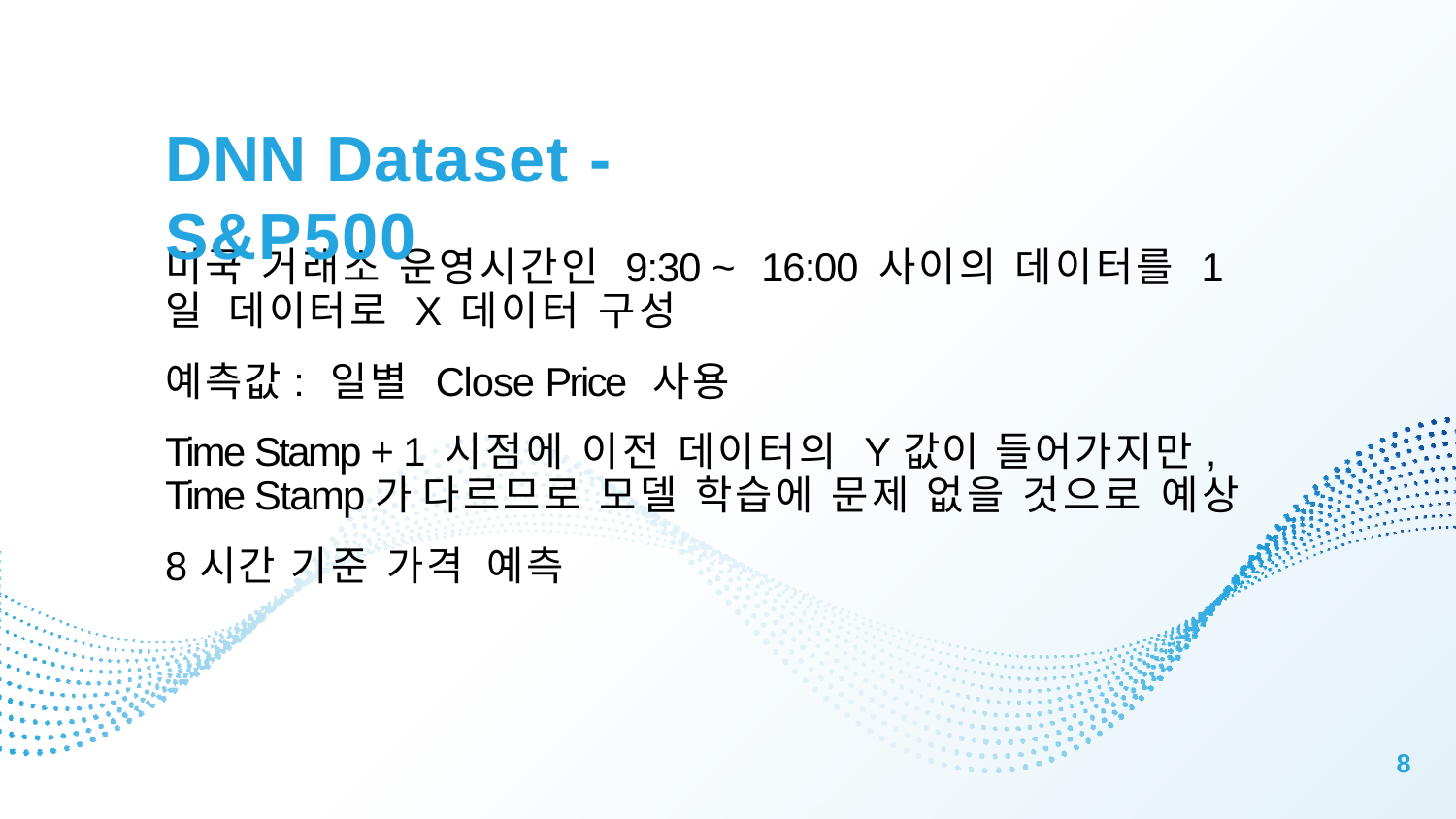

# DNN Dataset - S&P500
미국 거래소 운영시간인	9:30 ~ 16:00 사이의 데이터를 1일  데이터로 X 데이터 구성

예측값: 일별 Close Price 사용

Time Stamp + 1 시점에 이전 데이터의 Y값이 들어가지만,  Time Stamp가 다르므로 모델 학습에 문제 없을 것으로 예상

8시간 기준 가격 예측
8